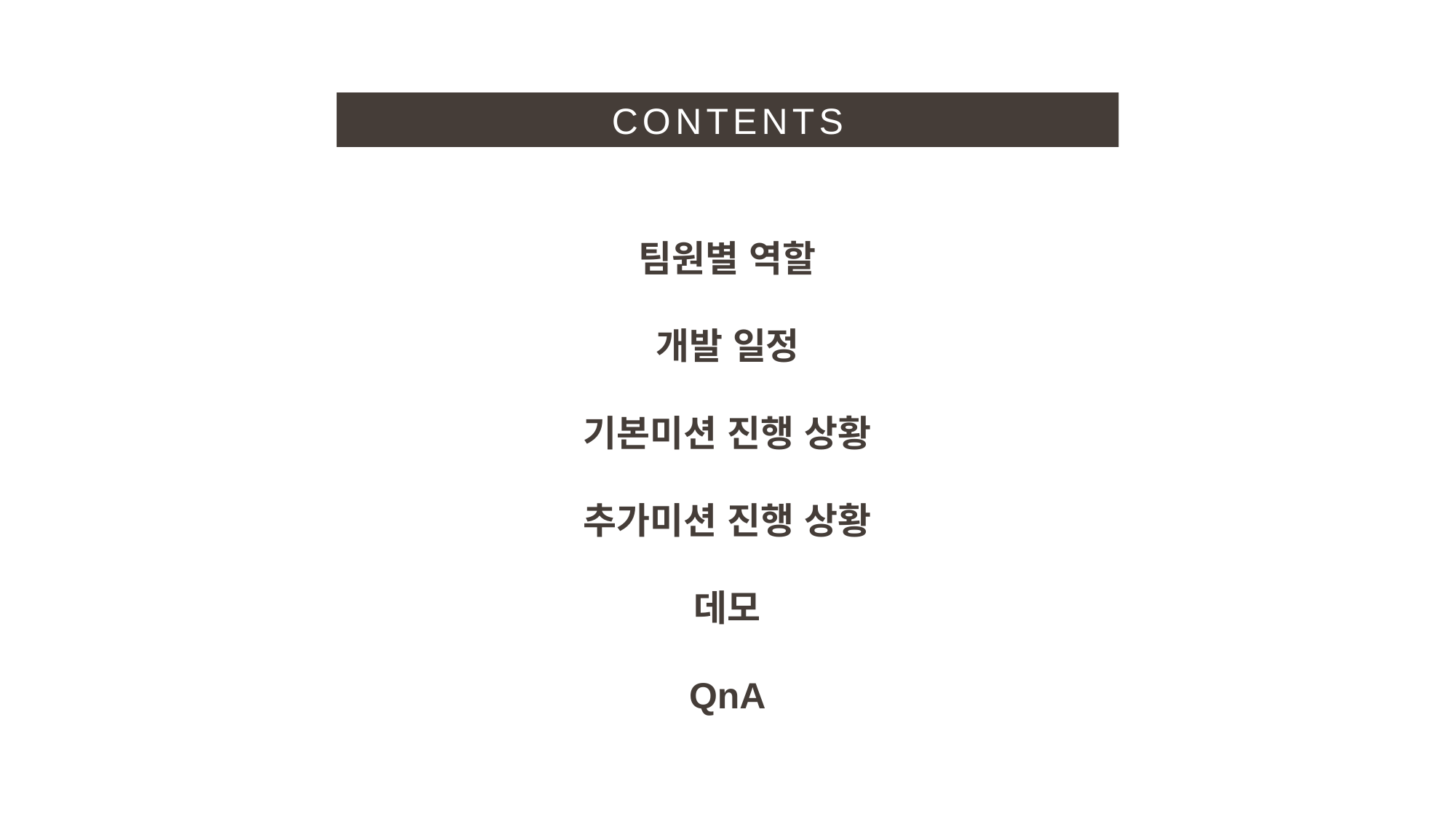

CONTENTS
팀원별 역할

개발 일정

기본미션 진행 상황

추가미션 진행 상황

데모

QnA